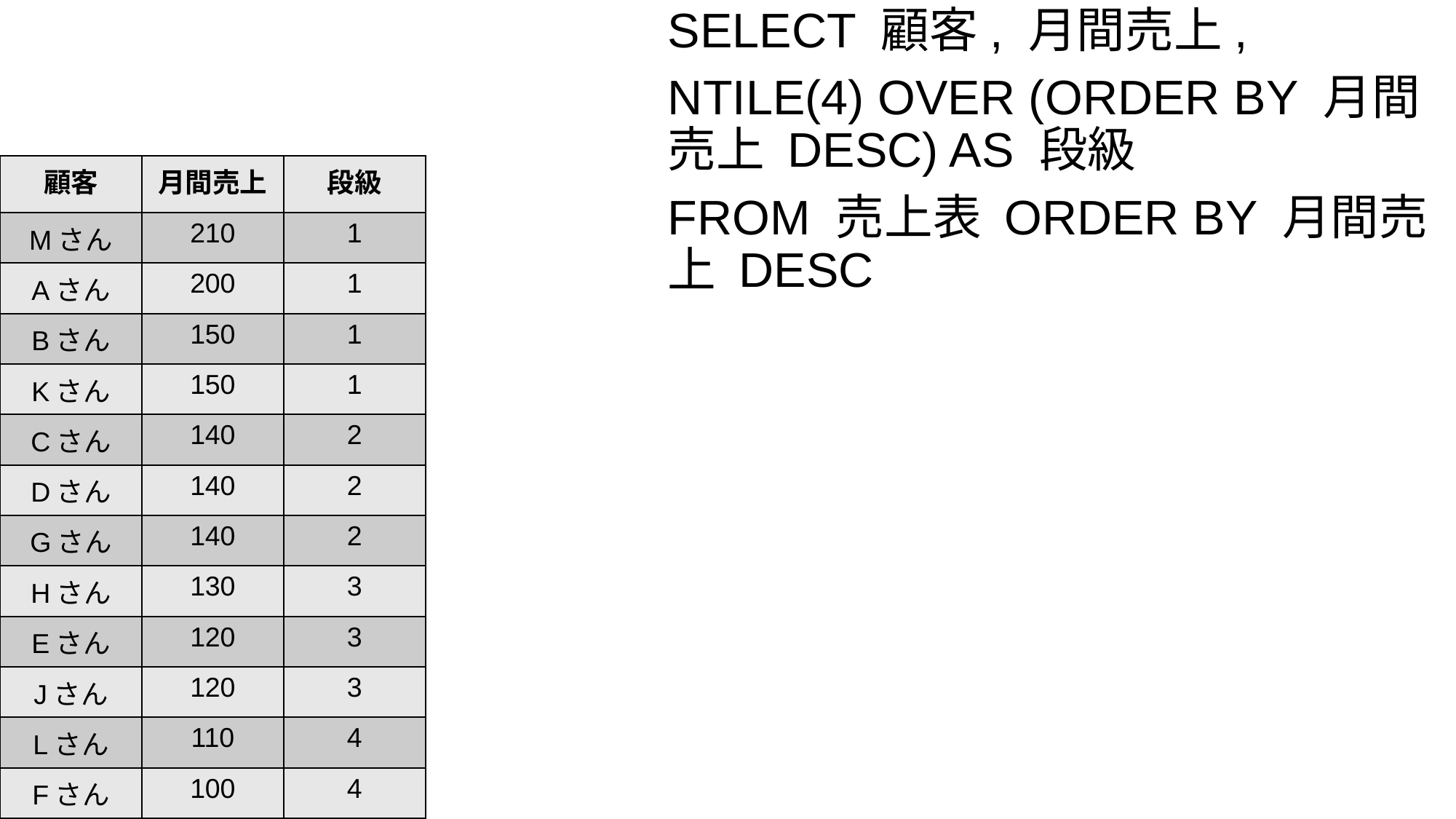

SELECT 顧客, 月間売上,
NTILE(4) OVER (ORDER BY 月間売上 DESC) AS 段級
FROM 売上表 ORDER BY 月間売上 DESC
| 顧客 | 月間売上 | 段級 |
| --- | --- | --- |
| Mさん | 210 | 1 |
| Aさん | 200 | 1 |
| Bさん | 150 | 1 |
| Kさん | 150 | 1 |
| Cさん | 140 | 2 |
| Dさん | 140 | 2 |
| Gさん | 140 | 2 |
| Hさん | 130 | 3 |
| Eさん | 120 | 3 |
| Jさん | 120 | 3 |
| Lさん | 110 | 4 |
| Fさん | 100 | 4 |
| Iさん | 90 | 4 |